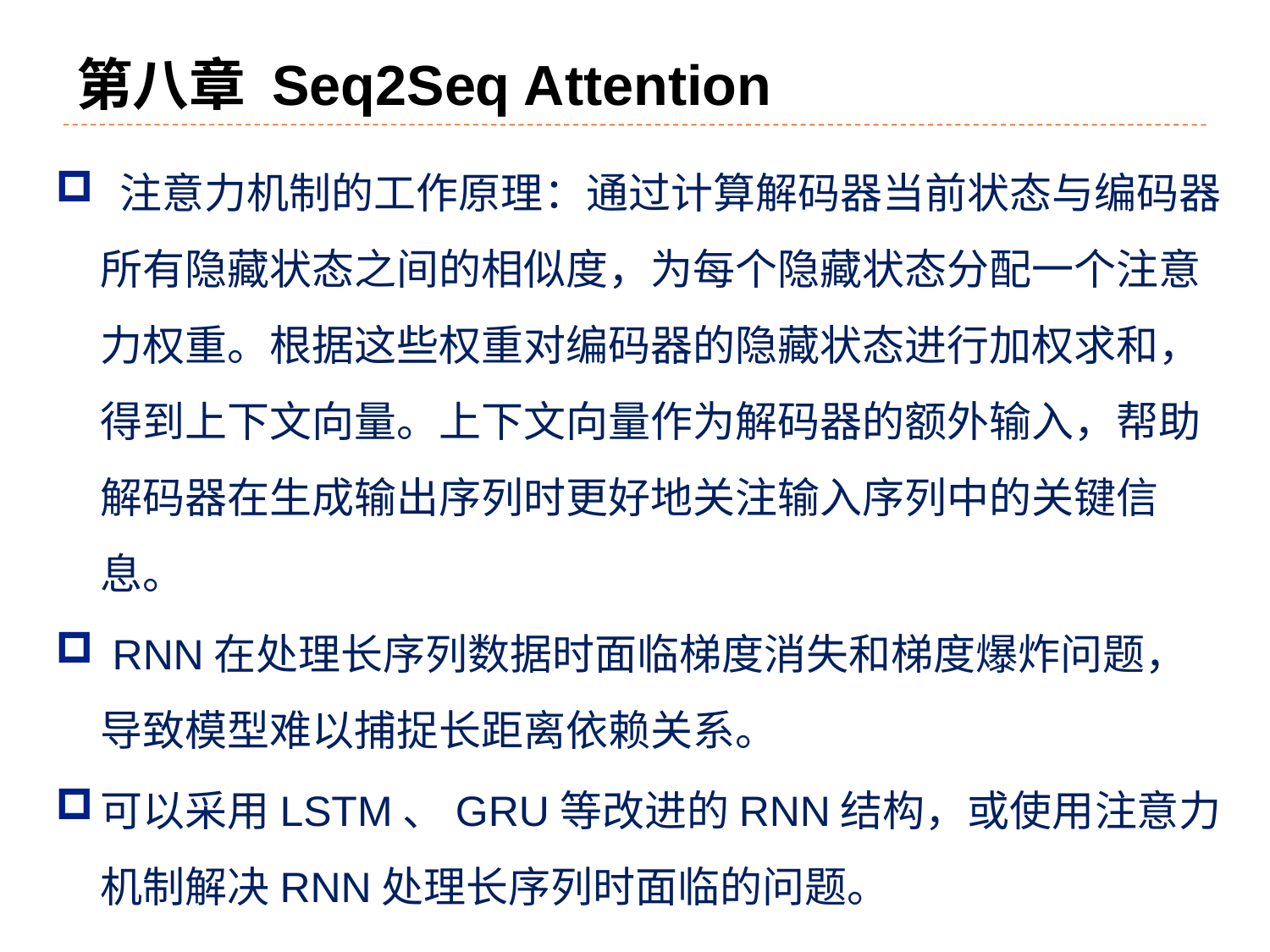

# 第八章 Seq2Seq Attention
 注意力机制的工作原理：通过计算解码器当前状态与编码器所有隐藏状态之间的相似度，为每个隐藏状态分配一个注意力权重。根据这些权重对编码器的隐藏状态进行加权求和，得到上下文向量。上下文向量作为解码器的额外输入，帮助解码器在生成输出序列时更好地关注输入序列中的关键信息。
 RNN在处理长序列数据时面临梯度消失和梯度爆炸问题，导致模型难以捕捉长距离依赖关系。
可以采用LSTM、GRU等改进的RNN结构，或使用注意力机制解决RNN处理长序列时面临的问题。